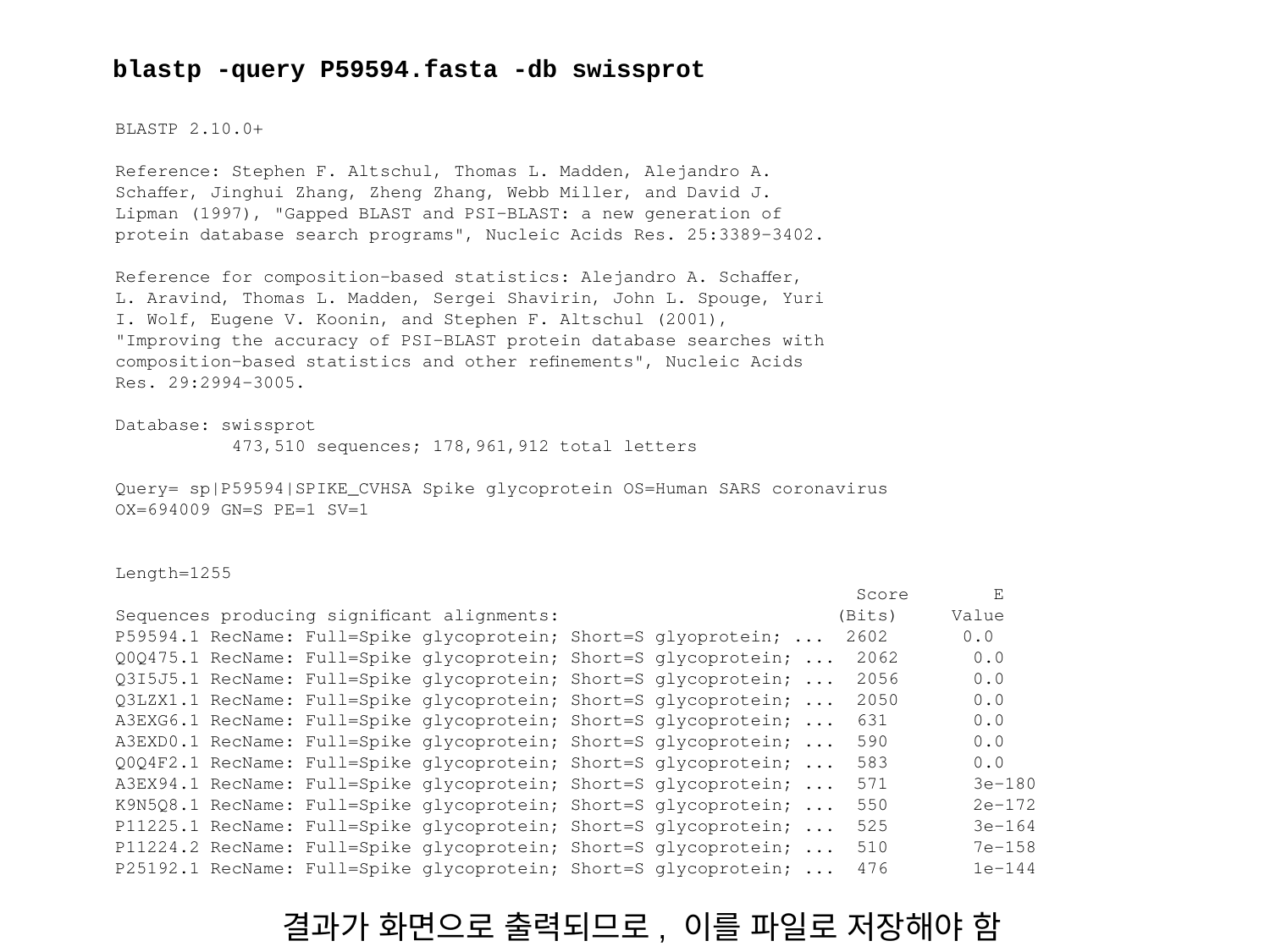

blastp -query P59594.fasta -db swissprot

BLASTP 2.10.0+

Reference: Stephen F. Altschul, Thomas L. Madden, Alejandro A.
Schaffer, Jinghui Zhang, Zheng Zhang, Webb Miller, and David J.
Lipman (1997), "Gapped BLAST and PSI-BLAST: a new generation of
protein database search programs", Nucleic Acids Res. 25:3389-3402.

Reference for composition-based statistics: Alejandro A. Schaffer,
L. Aravind, Thomas L. Madden, Sergei Shavirin, John L. Spouge, Yuri
I. Wolf, Eugene V. Koonin, and Stephen F. Altschul (2001),
"Improving the accuracy of PSI-BLAST protein database searches with
composition-based statistics and other refinements", Nucleic Acids
Res. 29:2994-3005.

Database: swissprot
           473,510 sequences; 178,961,912 total letters
Query= sp|P59594|SPIKE_CVHSA Spike glycoprotein OS=Human SARS coronavirus
OX=694009 GN=S PE=1 SV=1

Length=1255
                                                                      Score        E
Sequences producing significant alignments:                          (Bits)     Value
P59594.1 RecName: Full=Spike glycoprotein; Short=S glyoprotein; ...  2602       0.0
Q0Q475.1 RecName: Full=Spike glycoprotein; Short=S glycoprotein; ...  2062       0.0
Q3I5J5.1 RecName: Full=Spike glycoprotein; Short=S glycoprotein; ...  2056       0.0
Q3LZX1.1 RecName: Full=Spike glycoprotein; Short=S glycoprotein; ...  2050       0.0
A3EXG6.1 RecName: Full=Spike glycoprotein; Short=S glycoprotein; ...  631        0.0
A3EXD0.1 RecName: Full=Spike glycoprotein; Short=S glycoprotein; ...  590        0.0
Q0Q4F2.1 RecName: Full=Spike glycoprotein; Short=S glycoprotein; ...  583        0.0
A3EX94.1 RecName: Full=Spike glycoprotein; Short=S glycoprotein; ...  571        3e-180
K9N5Q8.1 RecName: Full=Spike glycoprotein; Short=S glycoprotein; ...  550        2e-172
P11225.1 RecName: Full=Spike glycoprotein; Short=S glycoprotein; ...  525        3e-164
P11224.2 RecName: Full=Spike glycoprotein; Short=S glycoprotein; ...  510        7e-158
P25192.1 RecName: Full=Spike glycoprotein; Short=S glycoprotein; ...  476        1e-144

결과가 화면으로 출력되므로, 이를 파일로 저장해야 함